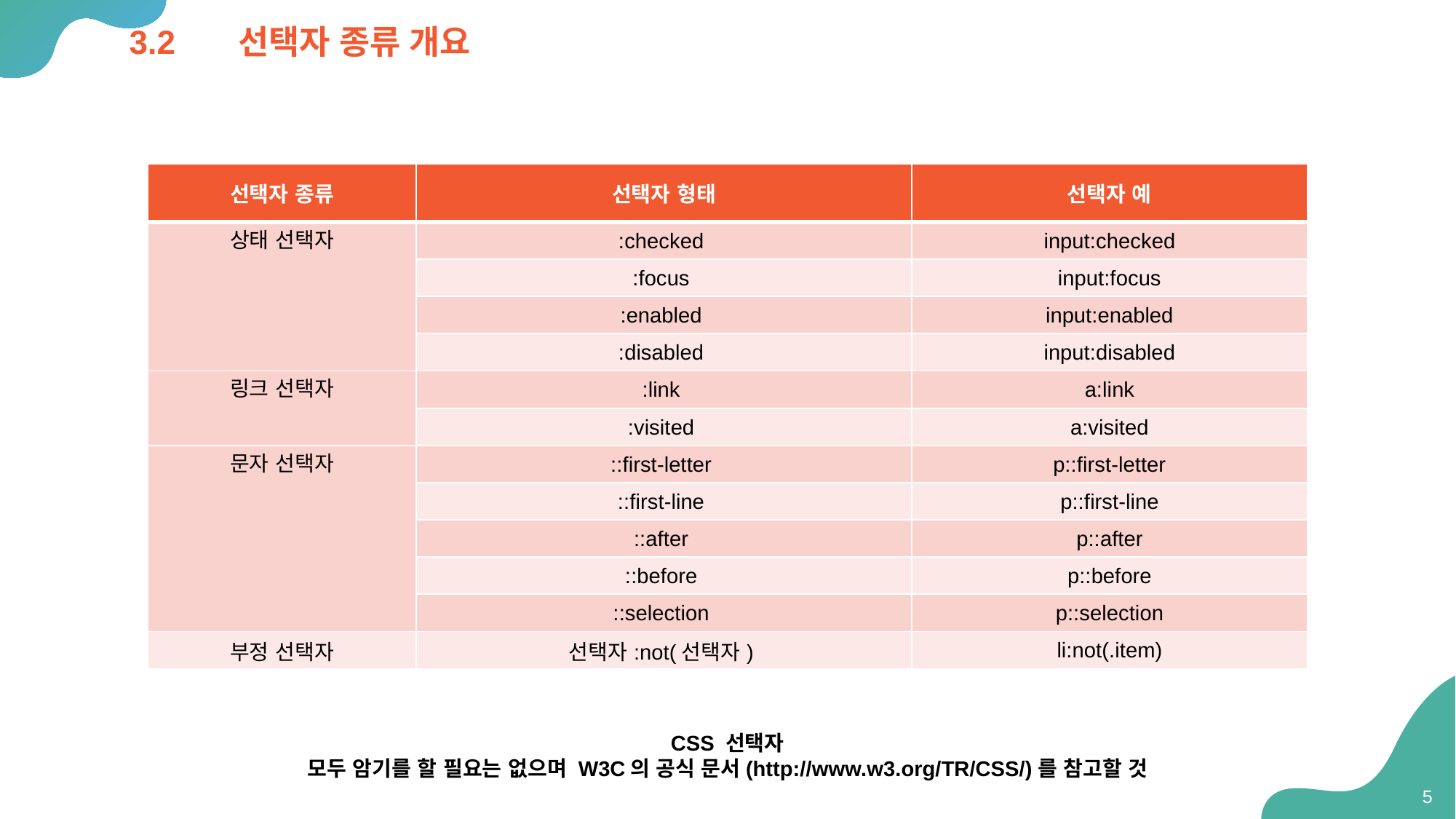

# 3.2	선택자 종류 개요
| 선택자 종류 | 선택자 형태 | 선택자 예 |
| --- | --- | --- |
| 상태 선택자 | :checked | input:checked |
|  | :focus | input:focus |
|  | :enabled | input:enabled |
|  | :disabled | input:disabled |
| 링크 선택자 | :link | a:link |
|  | :visited | a:visited |
| 문자 선택자 | ::first-letter | p::first-letter |
|  | ::first-line | p::first-line |
|  | ::after | p::after |
|  | ::before | p::before |
|  | ::selection | p::selection |
| 부정 선택자 | 선택자:not(선택자) | li:not(.item) |
CSS 선택자
모두 암기를 할 필요는 없으며 W3C의 공식 문서(http://www.w3.org/TR/CSS/)를 참고할 것
5